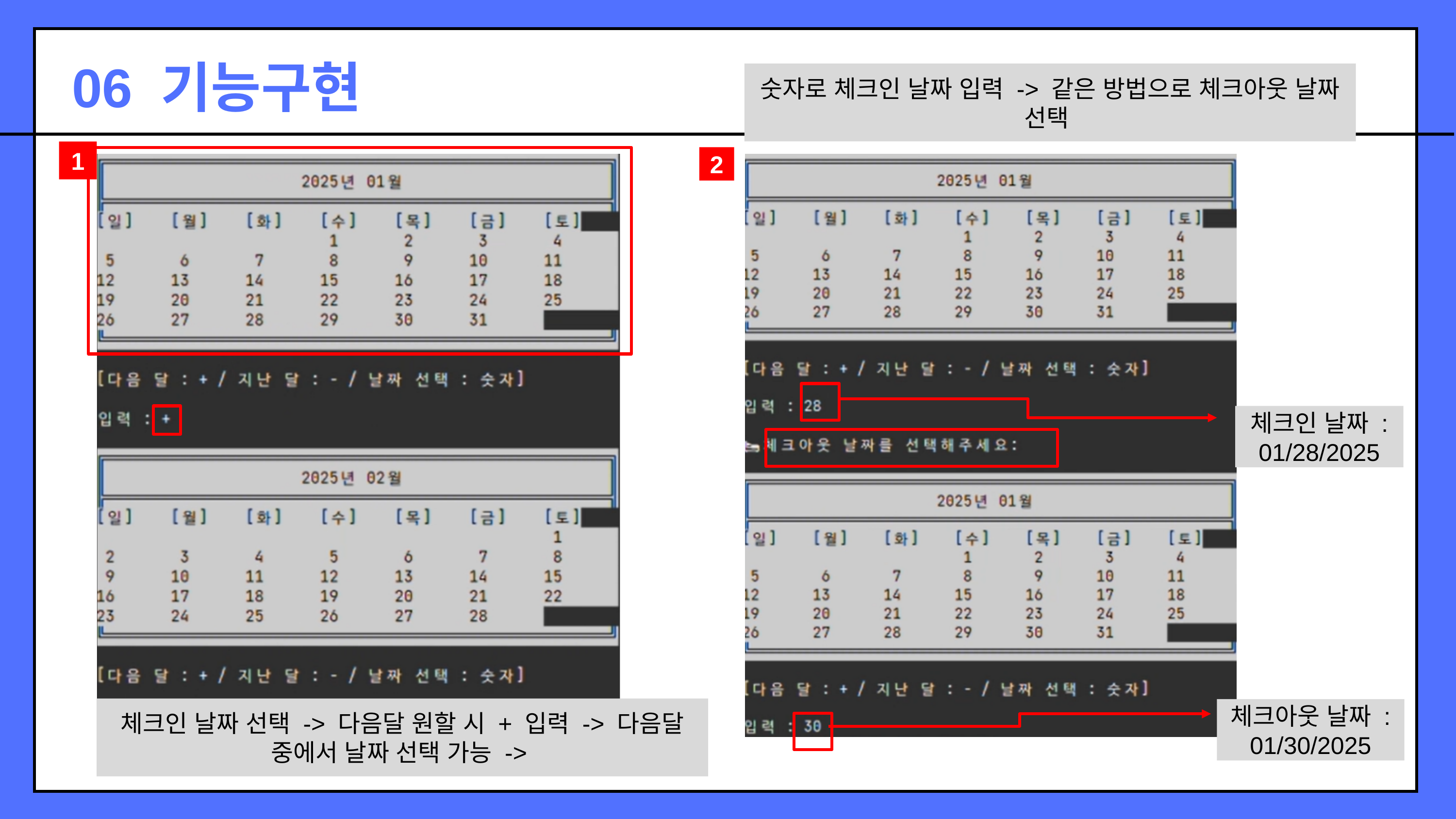

06 기능구현
숫자로 체크인 날짜 입력 -> 같은 방법으로 체크아웃 날짜 선택

1
2

체크인 날짜 : 01/28/2025

체크인 날짜 선택 -> 다음달 원할 시 + 입력 -> 다음달 중에서 날짜 선택 가능 ->
체크아웃 날짜 : 01/30/2025